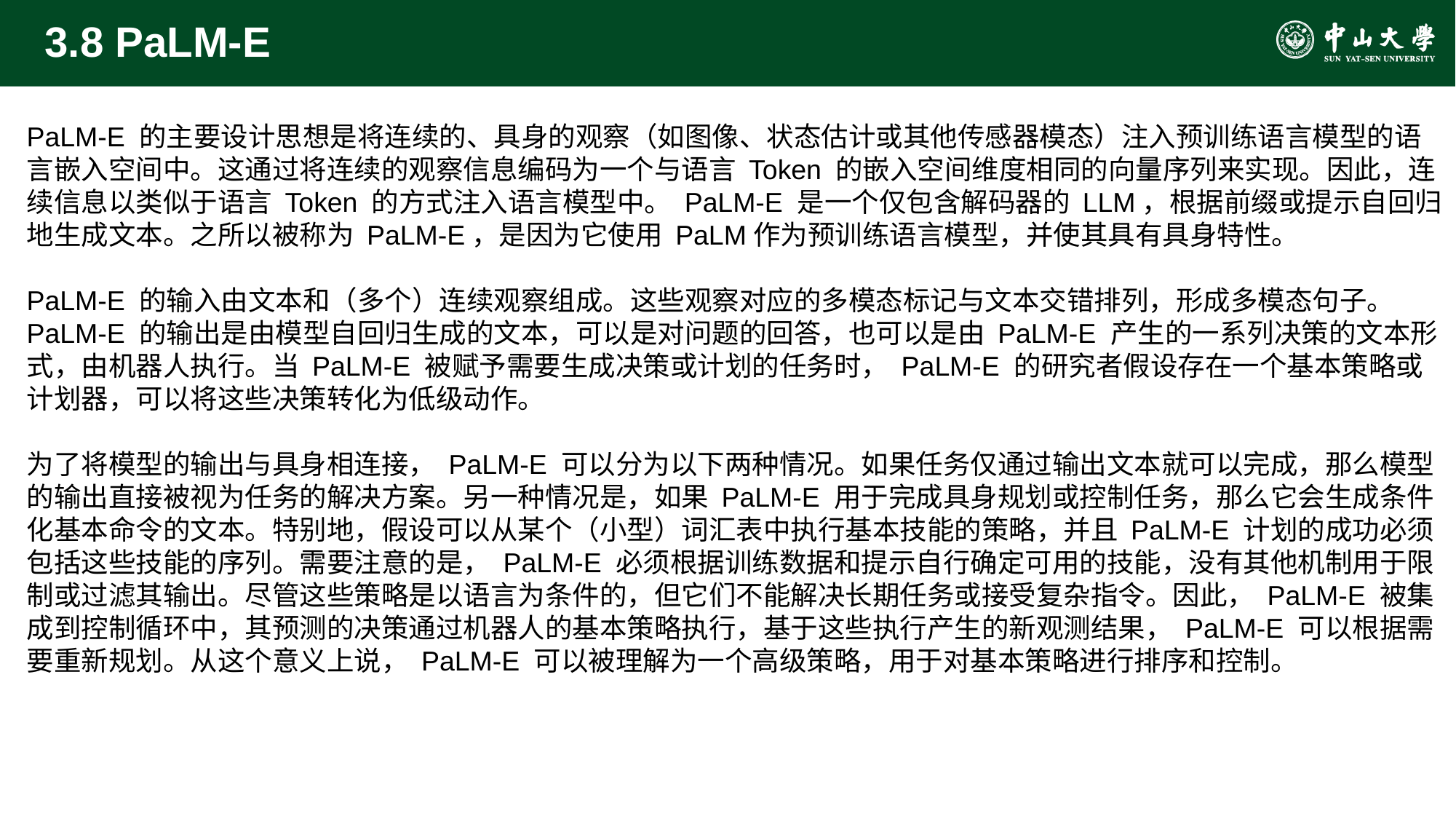

# 3.8 PaLM-E
PaLM-E 的主要设计思想是将连续的、具身的观察（如图像、状态估计或其他传感器模态）注入预训练语言模型的语言嵌入空间中。这通过将连续的观察信息编码为一个与语言 Token 的嵌入空间维度相同的向量序列来实现。因此，连续信息以类似于语言 Token 的方式注入语言模型中。 PaLM-E 是一个仅包含解码器的 LLM，根据前缀或提示自回归地生成文本。之所以被称为 PaLM-E，是因为它使用 PaLM作为预训练语言模型，并使其具有具身特性。

PaLM-E 的输入由文本和（多个）连续观察组成。这些观察对应的多模态标记与文本交错排列，形成多模态句子。 PaLM-E 的输出是由模型自回归生成的文本，可以是对问题的回答，也可以是由 PaLM-E 产生的一系列决策的文本形式，由机器人执行。当 PaLM-E 被赋予需要生成决策或计划的任务时， PaLM-E 的研究者假设存在一个基本策略或计划器，可以将这些决策转化为低级动作。

为了将模型的输出与具身相连接， PaLM-E 可以分为以下两种情况。如果任务仅通过输出文本就可以完成，那么模型的输出直接被视为任务的解决方案。另一种情况是，如果 PaLM-E 用于完成具身规划或控制任务，那么它会生成条件化基本命令的文本。特别地，假设可以从某个（小型）词汇表中执行基本技能的策略，并且 PaLM-E 计划的成功必须包括这些技能的序列。需要注意的是， PaLM-E 必须根据训练数据和提示自行确定可用的技能，没有其他机制用于限制或过滤其输出。尽管这些策略是以语言为条件的，但它们不能解决长期任务或接受复杂指令。因此， PaLM-E 被集成到控制循环中，其预测的决策通过机器人的基本策略执行，基于这些执行产生的新观测结果， PaLM-E 可以根据需要重新规划。从这个意义上说， PaLM-E 可以被理解为一个高级策略，用于对基本策略进行排序和控制。